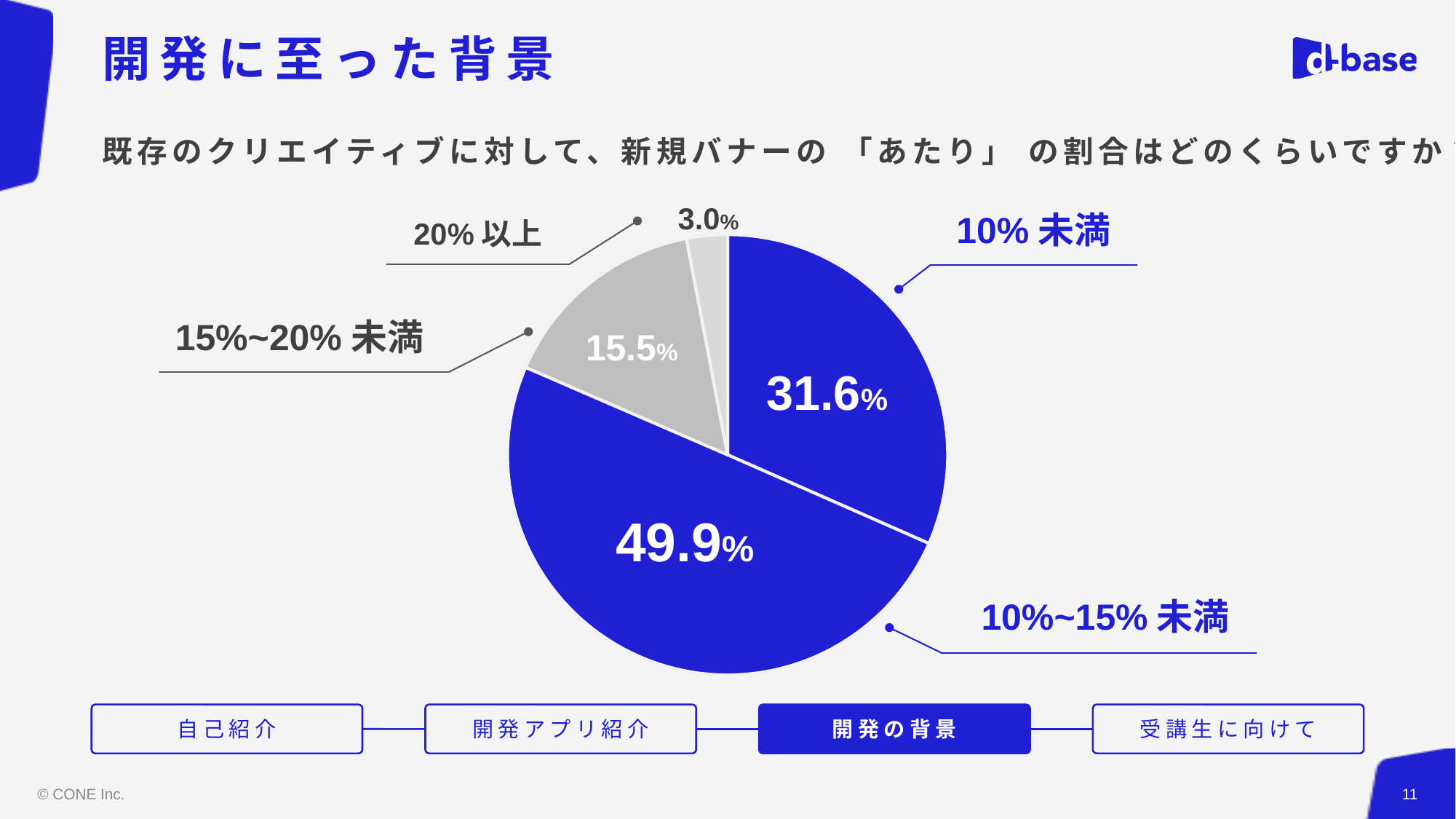

# 開発に至った背景
既存のクリエイティブに対して、新規バナーの 「あたり」 の割合はどのくらいですか？
3.0%
10%未満
20%以上

### Chart

| Category |  |
|---|---|
15.5%
15%~20%未満
31.6%
49.9%
10%~15%未満
自己紹介
開発アプリ紹介
開発の背景
受講生に向けて
© CONE Inc.
11